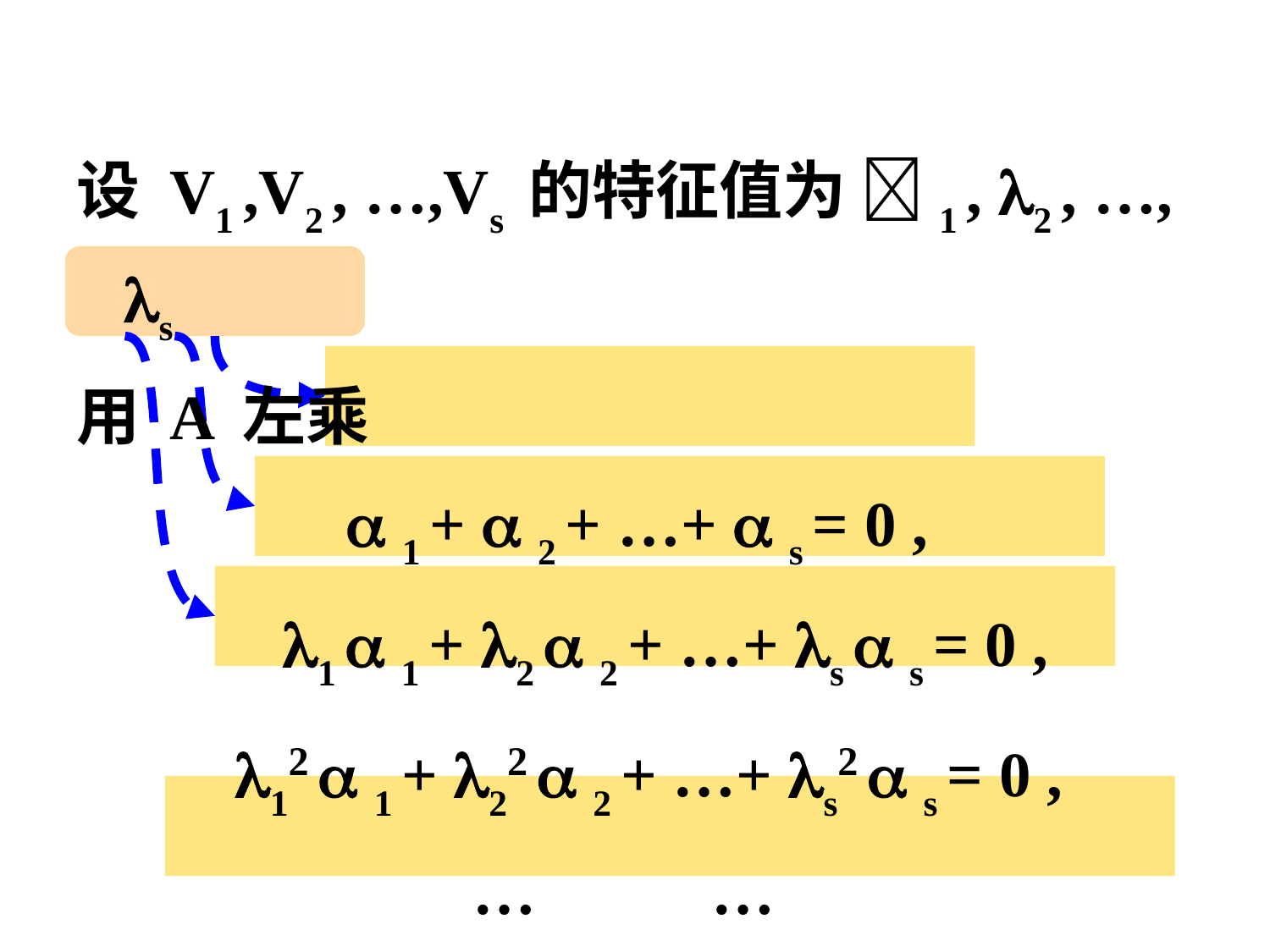

设 V1 ,V2 , …,Vs 的特征值为 λ1 , λ2 , …, λs
用 A 左乘
                 α 1 + α 2 + …+ α s = 0 ,
             λ1 α 1 + λ2 α 2 + …+ λs α s = 0 ,
          λ12 α 1 + λ22 α 2 + …+ λs2 α s = 0 ,
                         …           …
       λ1s-1 α 1 + λ2s-1 α 2 + …+ λss-1 α s = 0